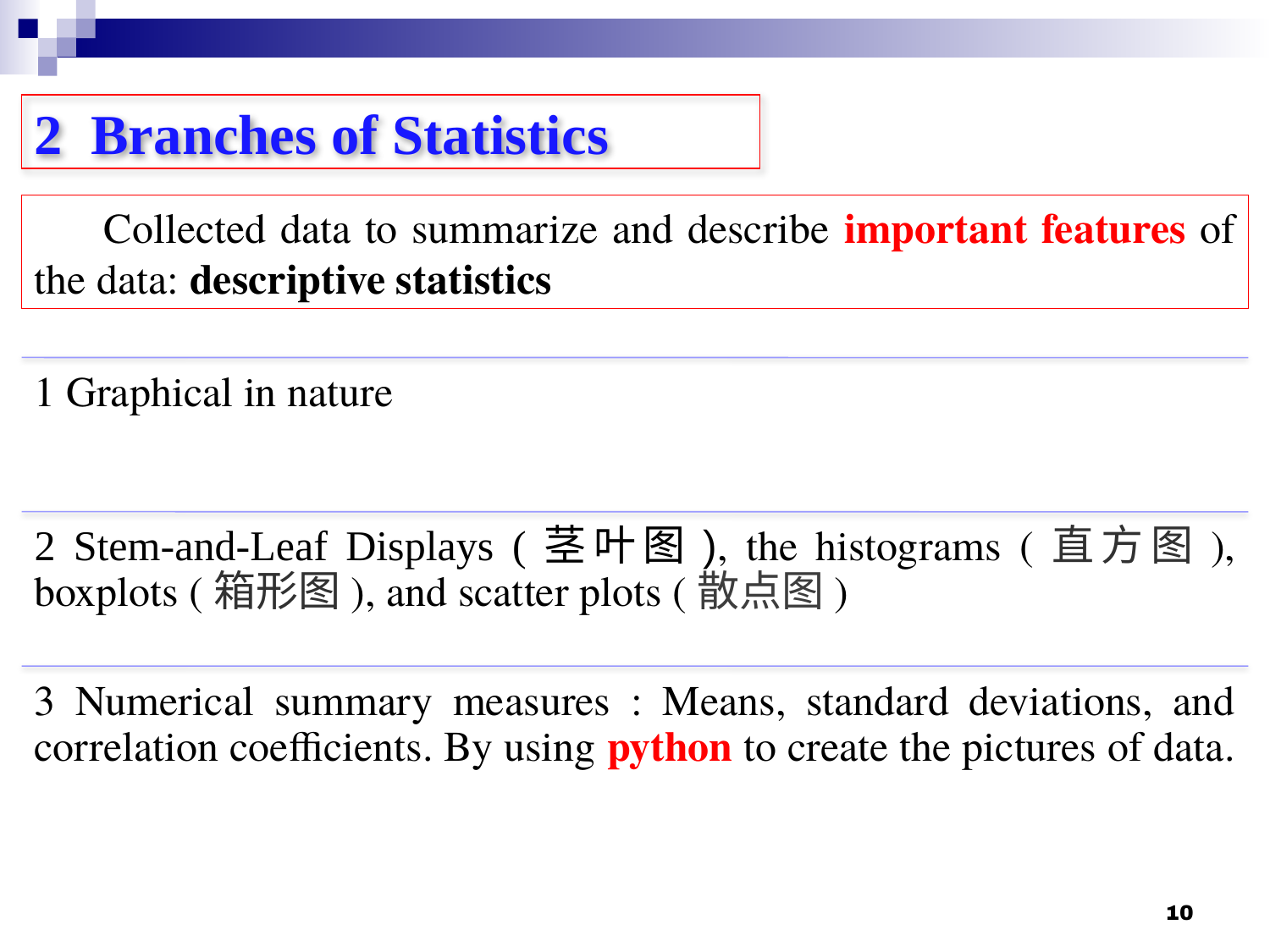

# 2  Branches of Statistics
     Collected data to summarize and describe important features of the data: descriptive statistics
1 Graphical in nature
2 Stem-and-Leaf Displays (茎叶图), the histograms (直方图), boxplots (箱形图), and scatter plots (散点图)
3 Numerical summary measures : Means, standard deviations, and correlation coefficients. By using python to create the pictures of data.
10